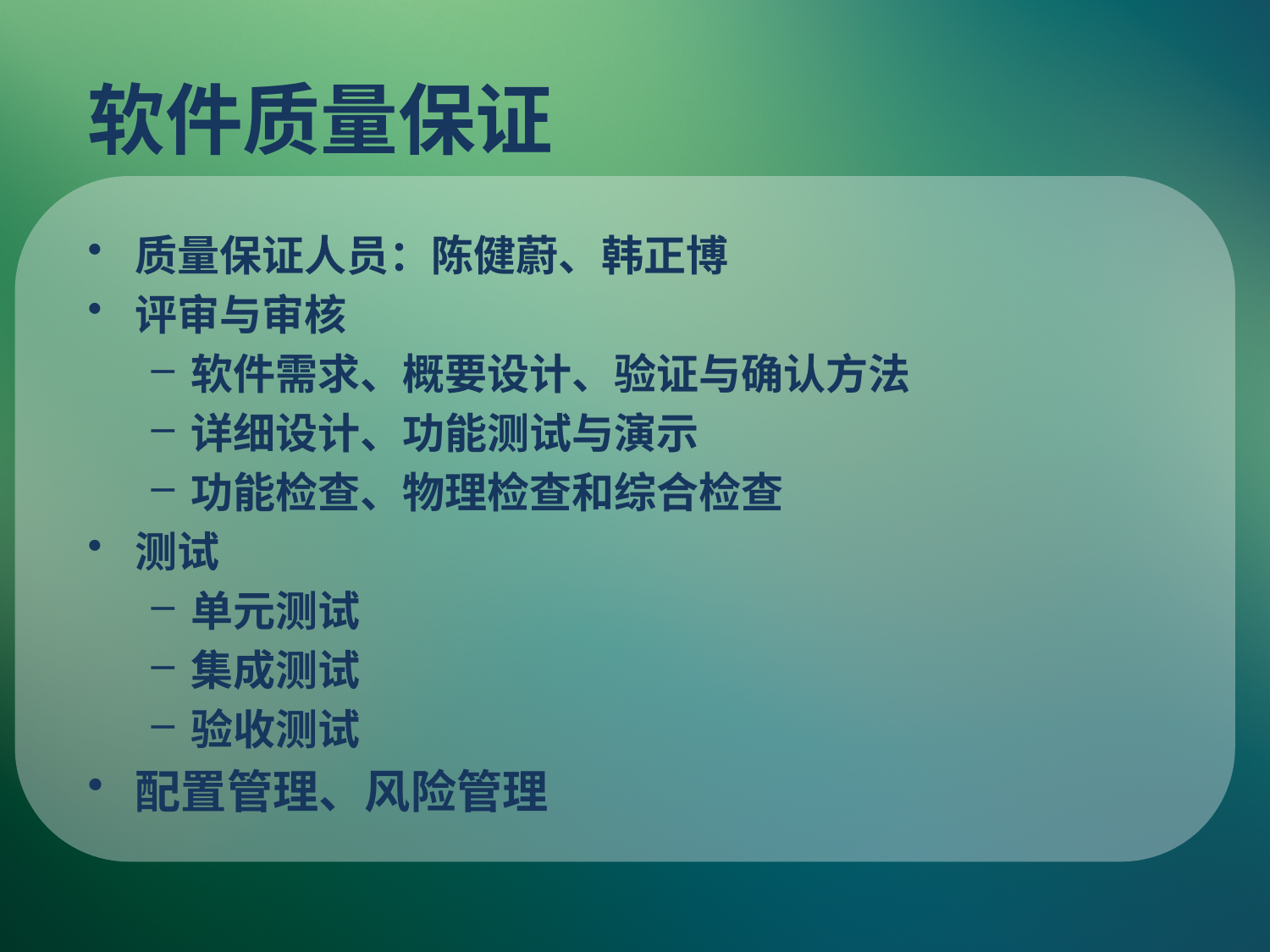

# 软件质量保证

质量保证人员：陈健蔚、韩正博
评审与审核
软件需求、概要设计、验证与确认方法
详细设计、功能测试与演示
功能检查、物理检查和综合检查
测试
单元测试
集成测试
验收测试
配置管理、风险管理